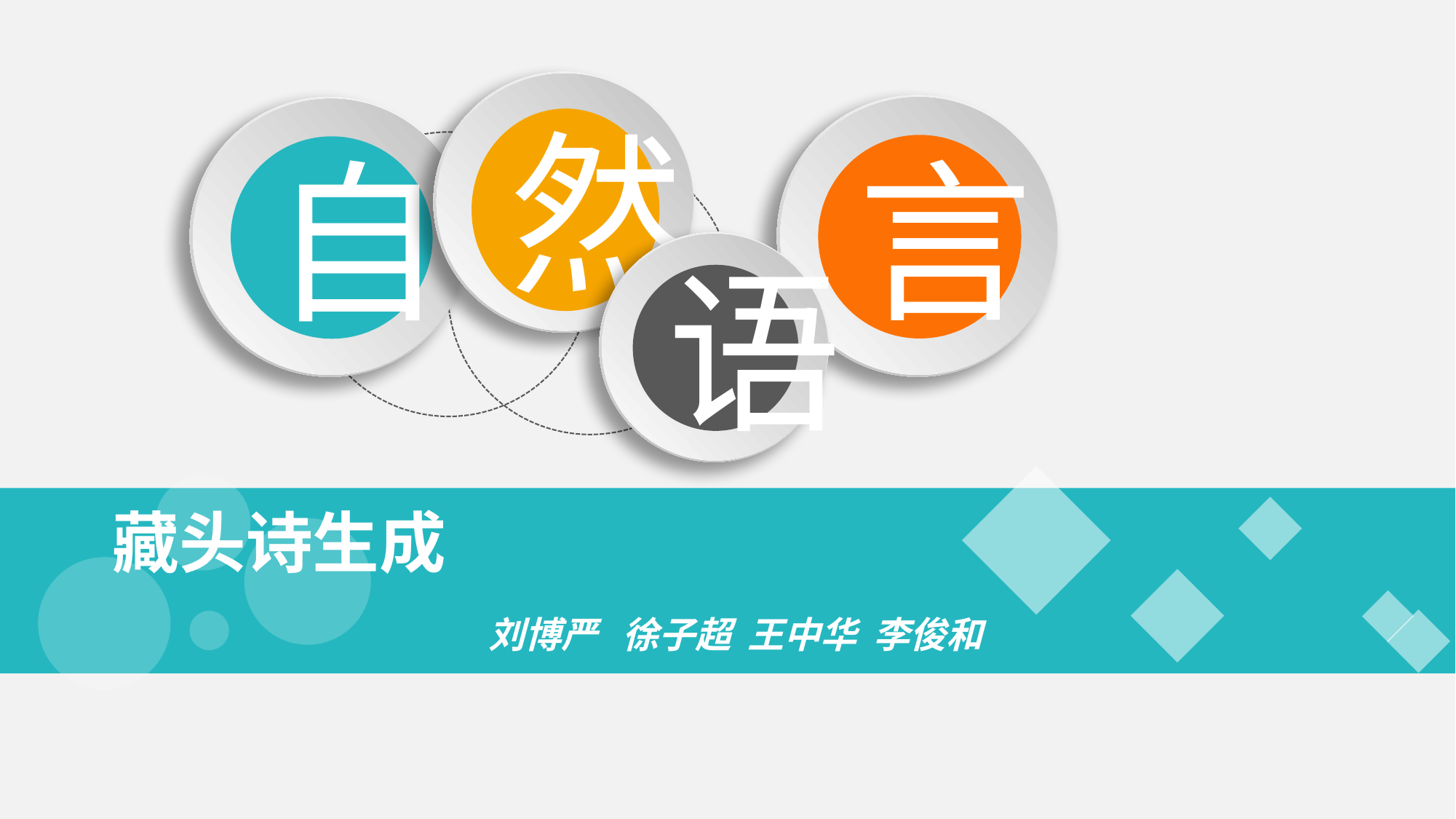

然

言
自

语

藏头诗生成

刘博严   徐子超  王中华  李俊和